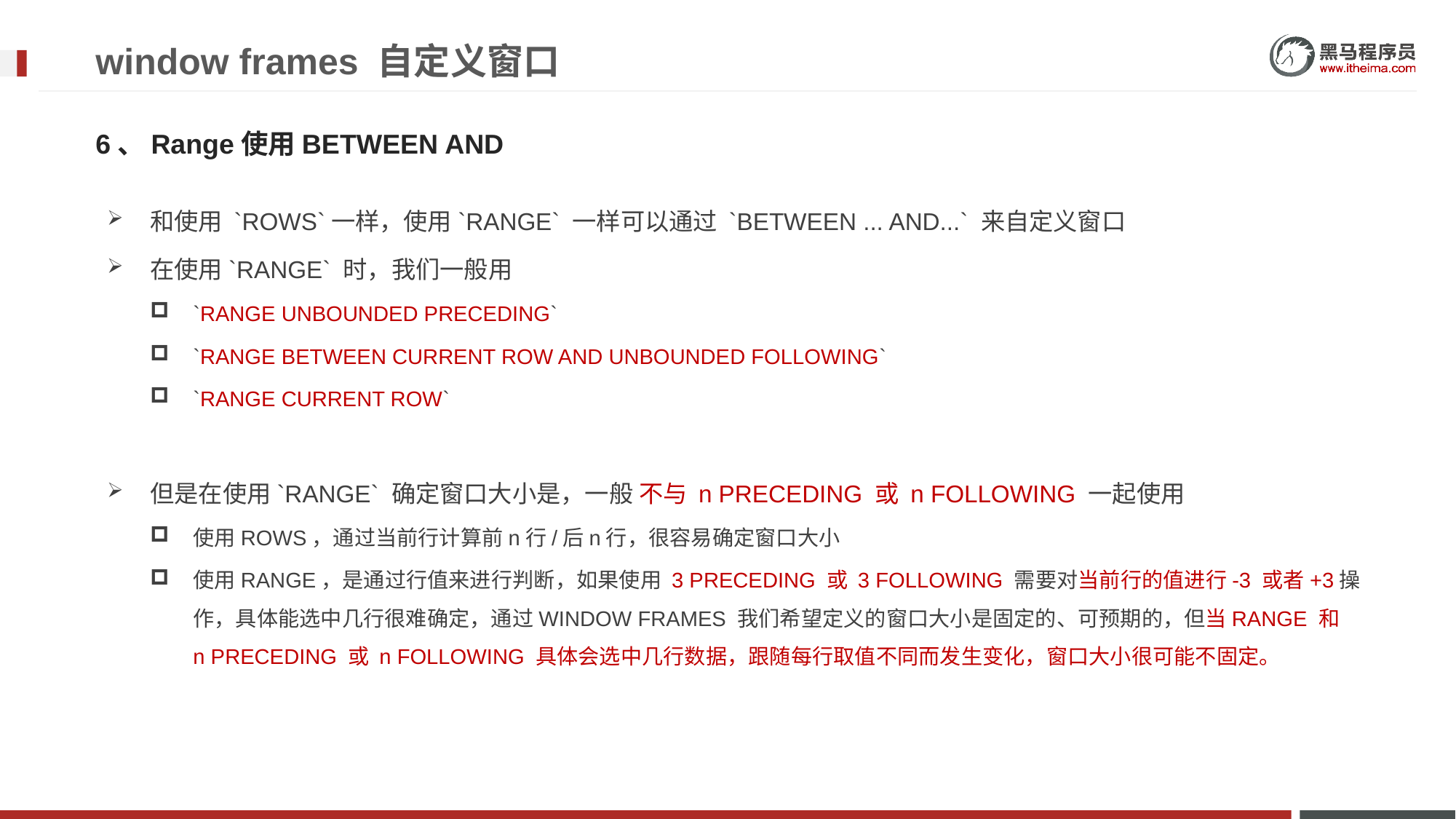

# window frames 自定义窗口
6、Range使用BETWEEN AND
和使用 `ROWS`一样，使用`RANGE` 一样可以通过 `BETWEEN ... AND...` 来自定义窗口
在使用`RANGE` 时，我们一般用
`RANGE UNBOUNDED PRECEDING`
`RANGE BETWEEN CURRENT ROW AND UNBOUNDED FOLLOWING`
`RANGE CURRENT ROW`

但是在使用`RANGE` 确定窗口大小是，一般 不与 n PRECEDING 或 n FOLLOWING 一起使用
使用ROWS，通过当前行计算前n行/后n行，很容易确定窗口大小
使用RANGE，是通过行值来进行判断，如果使用 3 PRECEDING 或 3 FOLLOWING 需要对当前行的值进行-3 或者+3操作，具体能选中几行很难确定，通过WINDOW FRAMES 我们希望定义的窗口大小是固定的、可预期的，但当RANGE 和 n PRECEDING 或 n FOLLOWING 具体会选中几行数据，跟随每行取值不同而发生变化，窗口大小很可能不固定。